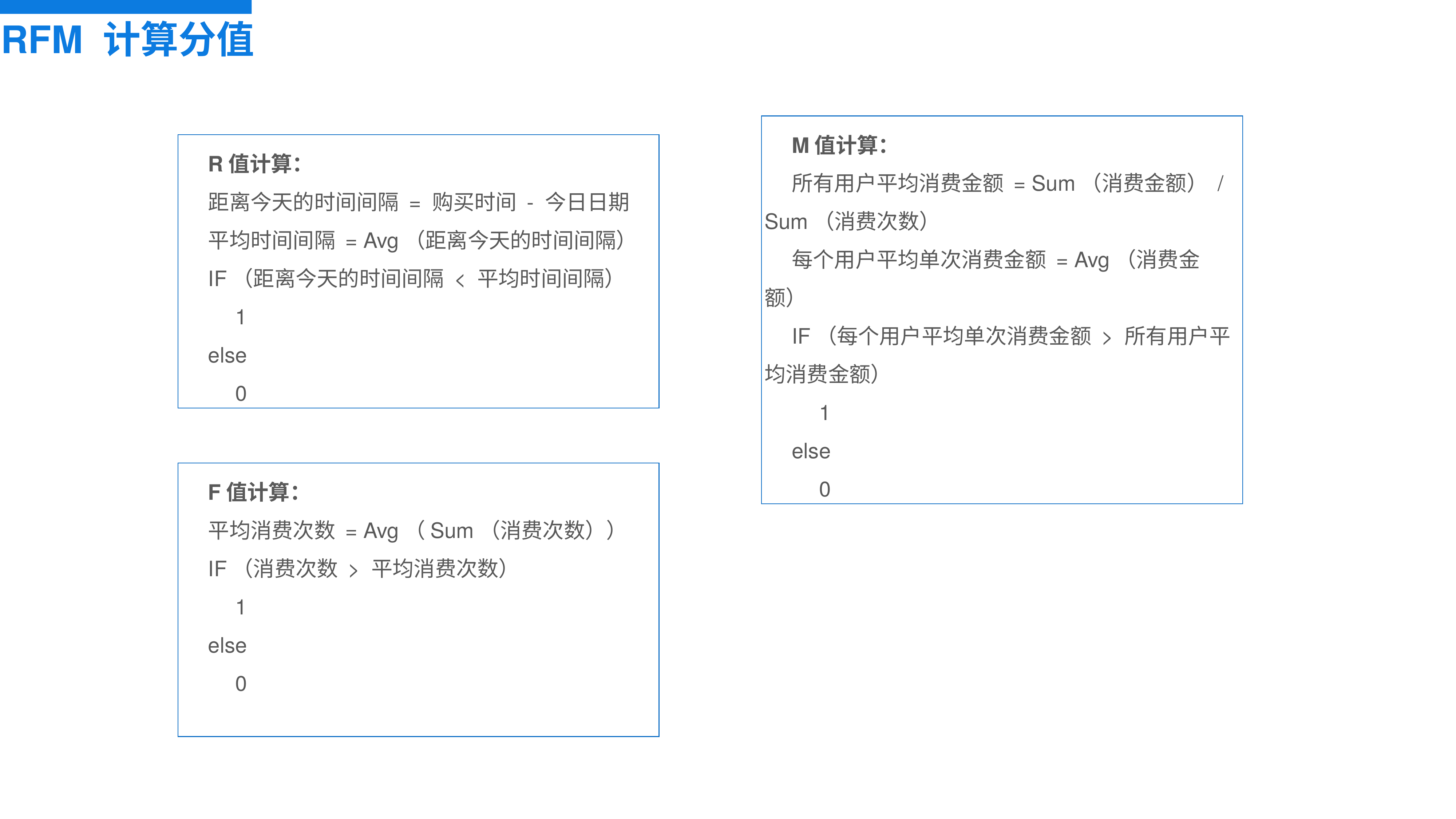

RFM 计算分值
M值计算：
所有用户平均消费金额 = Sum（消费金额） / Sum（消费次数）
每个用户平均单次消费金额 = Avg（消费金额）
IF（每个用户平均单次消费金额 > 所有用户平均消费金额）
 	1
else
 	0
R值计算：
距离今天的时间间隔 = 购买时间 - 今日日期
平均时间间隔 = Avg（距离今天的时间间隔）
IF（距离今天的时间间隔 < 平均时间间隔）
 	1
else
 	0
F值计算：
平均消费次数 = Avg（Sum（消费次数））
IF（消费次数 > 平均消费次数）
 	1
else
 	0